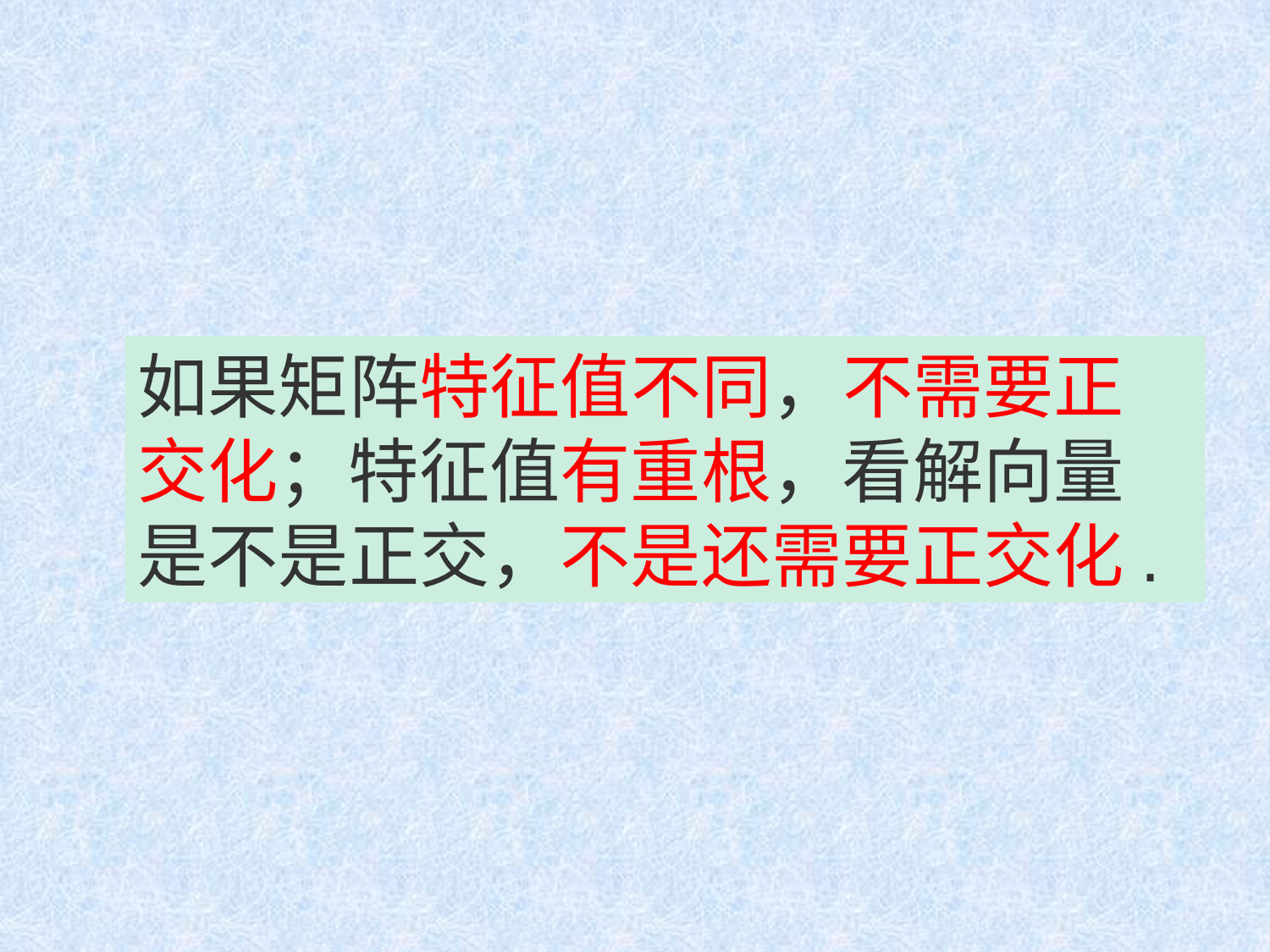

如果矩阵特征值不同，不需要正交化；特征值有重根，看解向量是不是正交，不是还需要正交化.